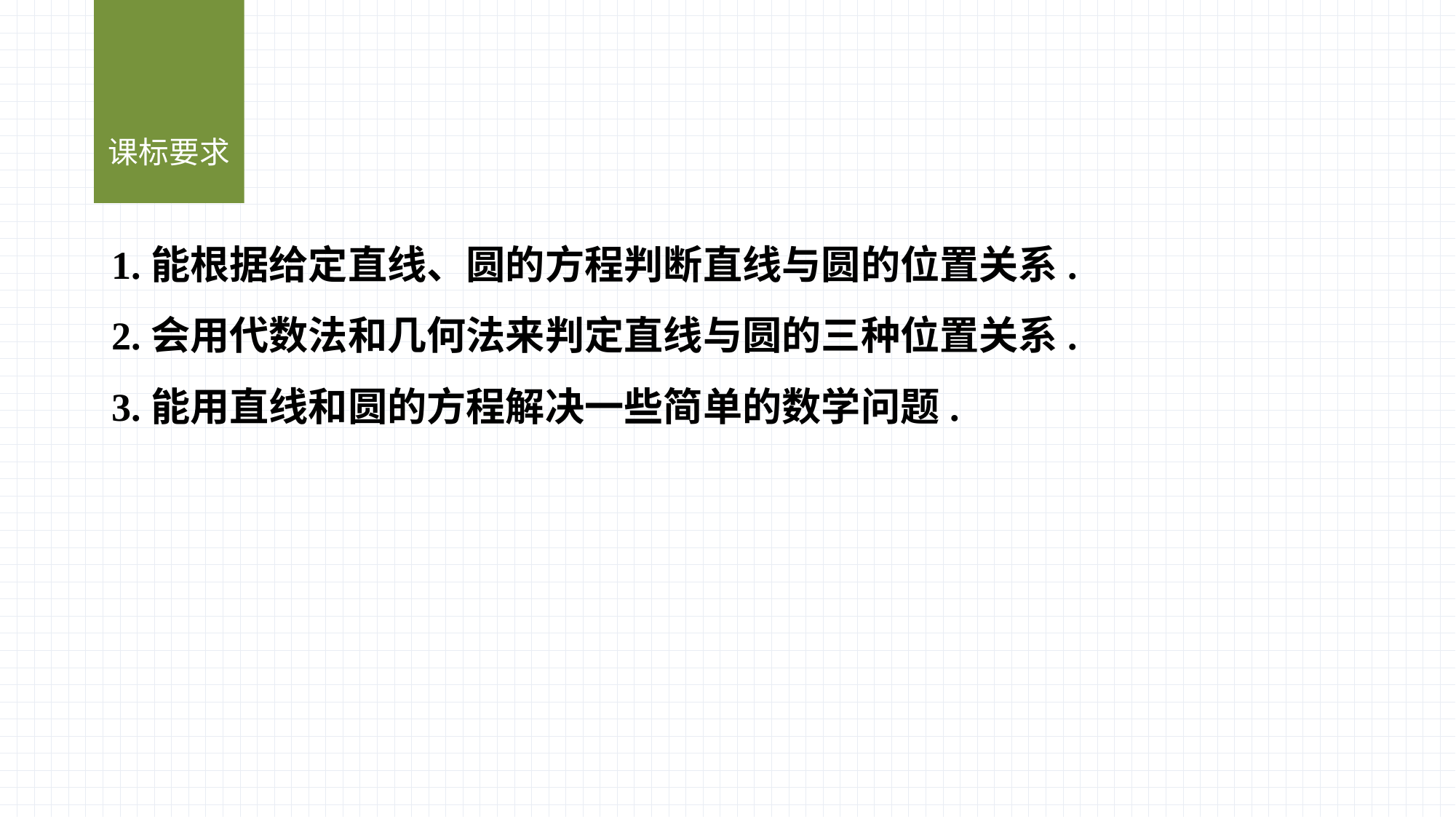

课标要求
1.能根据给定直线、圆的方程判断直线与圆的位置关系.
2.会用代数法和几何法来判定直线与圆的三种位置关系.
3.能用直线和圆的方程解决一些简单的数学问题.